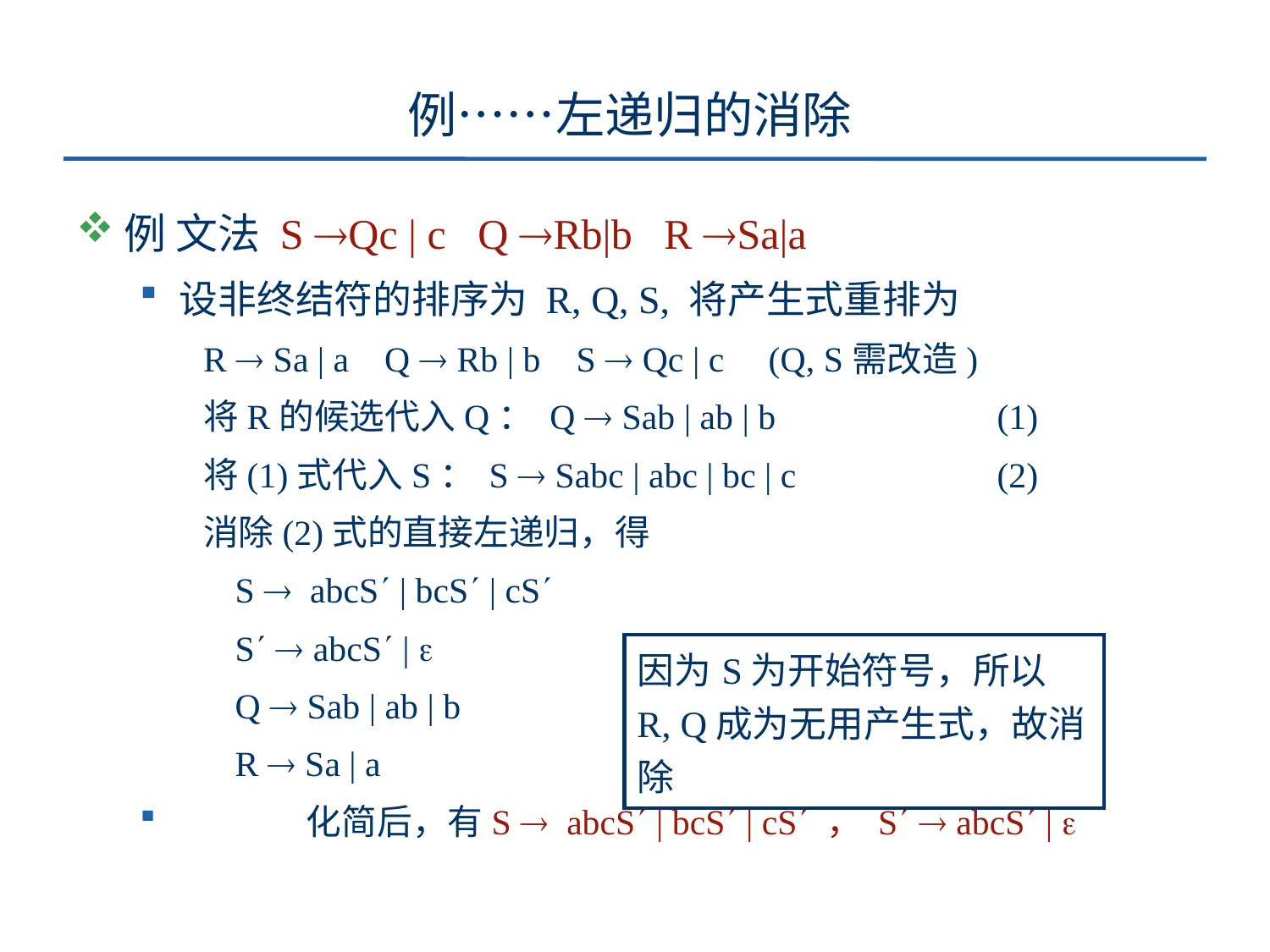

# 例……左递归的消除
例 文法 S →Qc | c   Q →Rb|b   R →Sa|a
设非终结符的排序为 R, Q, S, 将产生式重排为
R → Sa | a    Q → Rb | b    S → Qc | c     (Q, S需改造)
将R的候选代入Q： Q → Sab | ab | b 	      	(1)
将(1)式代入S：	S → Sabc | abc | bc | c 		(2)
消除(2)式的直接左递归，得
	S →  abcS′ | bcS′ | cS′
	S′ → abcS′ | ε
	Q → Sab | ab | b
	R → Sa | a
	化简后，有S →  abcS′ | bcS′ | cS′ ， S′ → abcS′ | ε
| 因为S为开始符号，所以R, Q成为无用产生式，故消除 |
| --- |